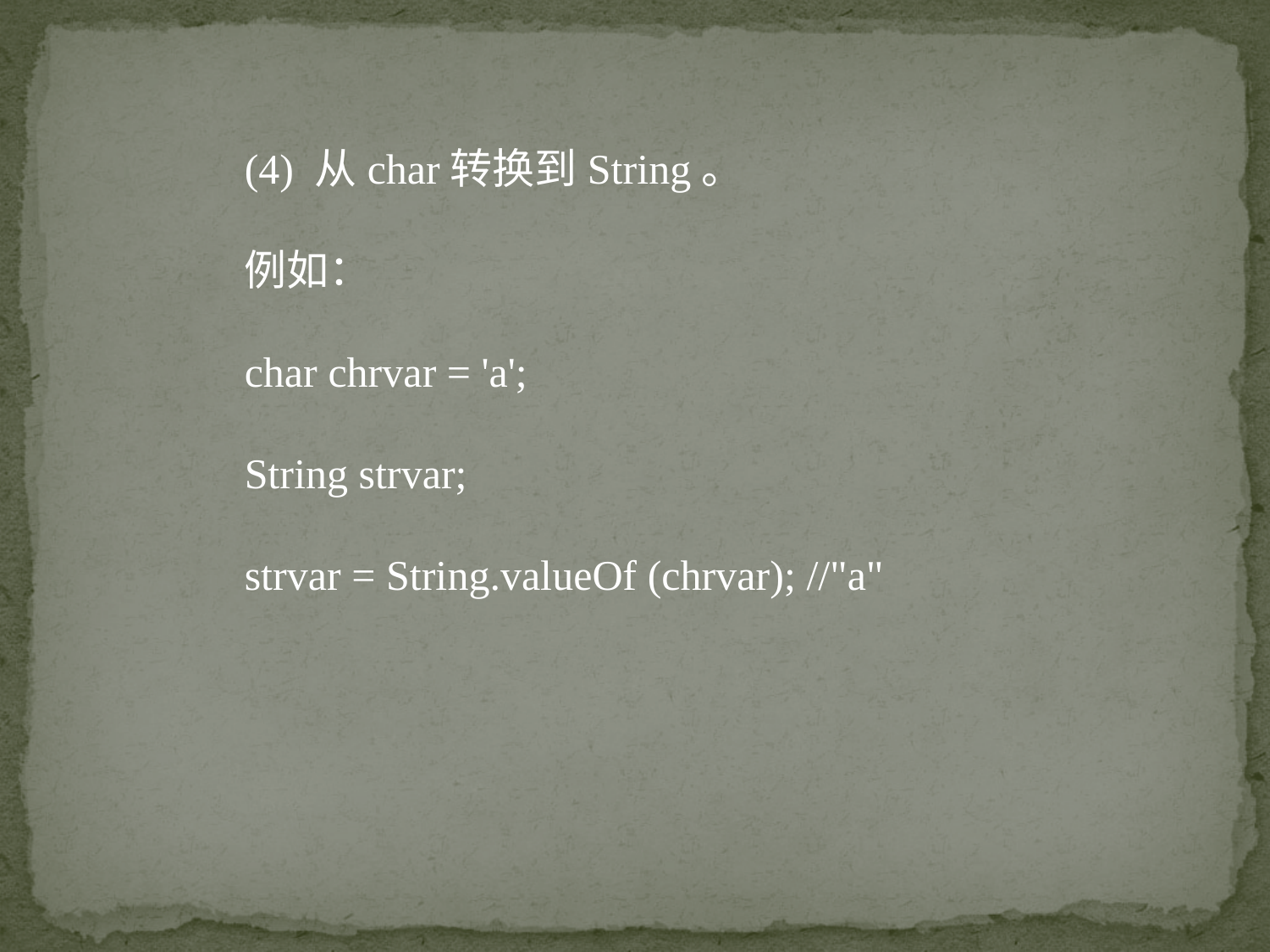

(4) 从char转换到String。
例如：
char chrvar = 'a';
String strvar;
strvar = String.valueOf (chrvar); //"a"